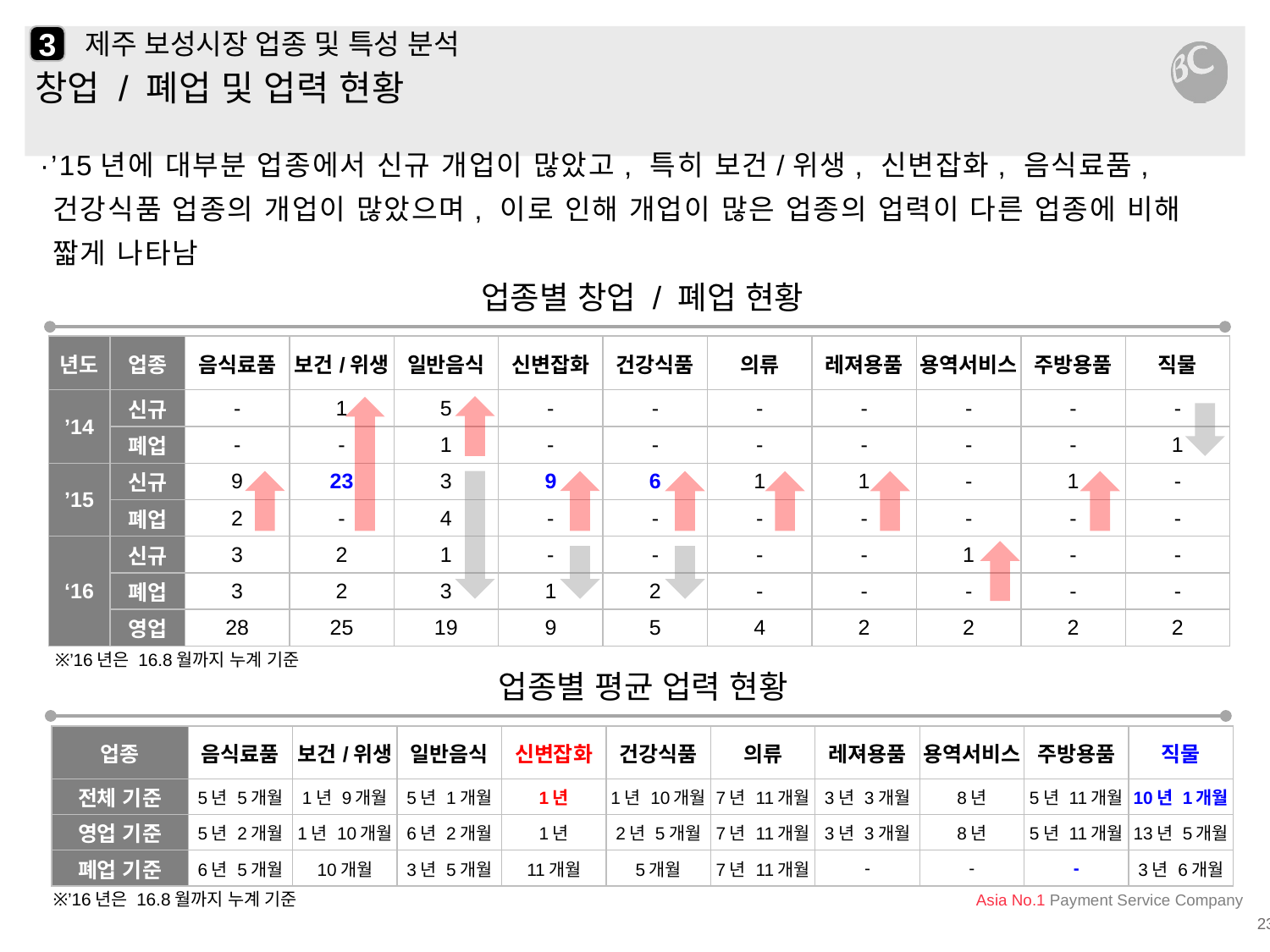

3
# 제주 보성시장 업종 및 특성 분석
창업 / 폐업 및 업력 현황
·’15년에 대부분 업종에서 신규 개업이 많았고, 특히 보건/위생, 신변잡화, 음식료품, 건강식품 업종의 개업이 많았으며, 이로 인해 개업이 많은 업종의 업력이 다른 업종에 비해 짧게 나타남
업종별 창업 / 폐업 현황
| 년도 | 업종 | 음식료품 | 보건/위생 | 일반음식 | 신변잡화 | 건강식품 | 의류 | 레져용품 | 용역서비스 | 주방용품 | 직물 |
| --- | --- | --- | --- | --- | --- | --- | --- | --- | --- | --- | --- |
| ’14 | 신규 | - | 1 | 5 | - | - | - | - | - | - | - |
|  | 폐업 | - | - | 1 | - | - | - | - | - | - | 1 |
| ’15 | 신규 | 9 | 23 | 3 | 9 | 6 | 1 | 1 | - | 1 | - |
|  | 폐업 | 2 | - | 4 | - | - | - | - | - | - | - |
| ‘16 | 신규 | 3 | 2 | 1 | - | - | - | - | 1 | - | - |
|  | 폐업 | 3 | 2 | 3 | 1 | 2 | - | - | - | - | - |
|  | 영업 | 28 | 25 | 19 | 9 | 5 | 4 | 2 | 2 | 2 | 2 |

※’16년은 16.8월까지 누계 기준
업종별 평균 업력 현황
| 업종 | 음식료품 | 보건/위생 | 일반음식 | 신변잡화 | 건강식품 | 의류 | 레져용품 | 용역서비스 | 주방용품 | 직물 |
| --- | --- | --- | --- | --- | --- | --- | --- | --- | --- | --- |
| 전체 기준 | 5년 5개월 | 1년 9개월 | 5년 1개월 | 1년 | 1년 10개월 | 7년 11개월 | 3년 3개월 | 8년 | 5년 11개월 | 10년 1개월 |
| 영업 기준 | 5년 2개월 | 1년 10개월 | 6년 2개월 | 1년 | 2년 5개월 | 7년 11개월 | 3년 3개월 | 8년 | 5년 11개월 | 13년 5개월 |
| 폐업 기준 | 6년 5개월 | 10개월 | 3년 5개월 | 11개월 | 5개월 | 7년 11개월 | - | - | - | 3년 6개월 |
※’16년은 16.8월까지 누계 기준